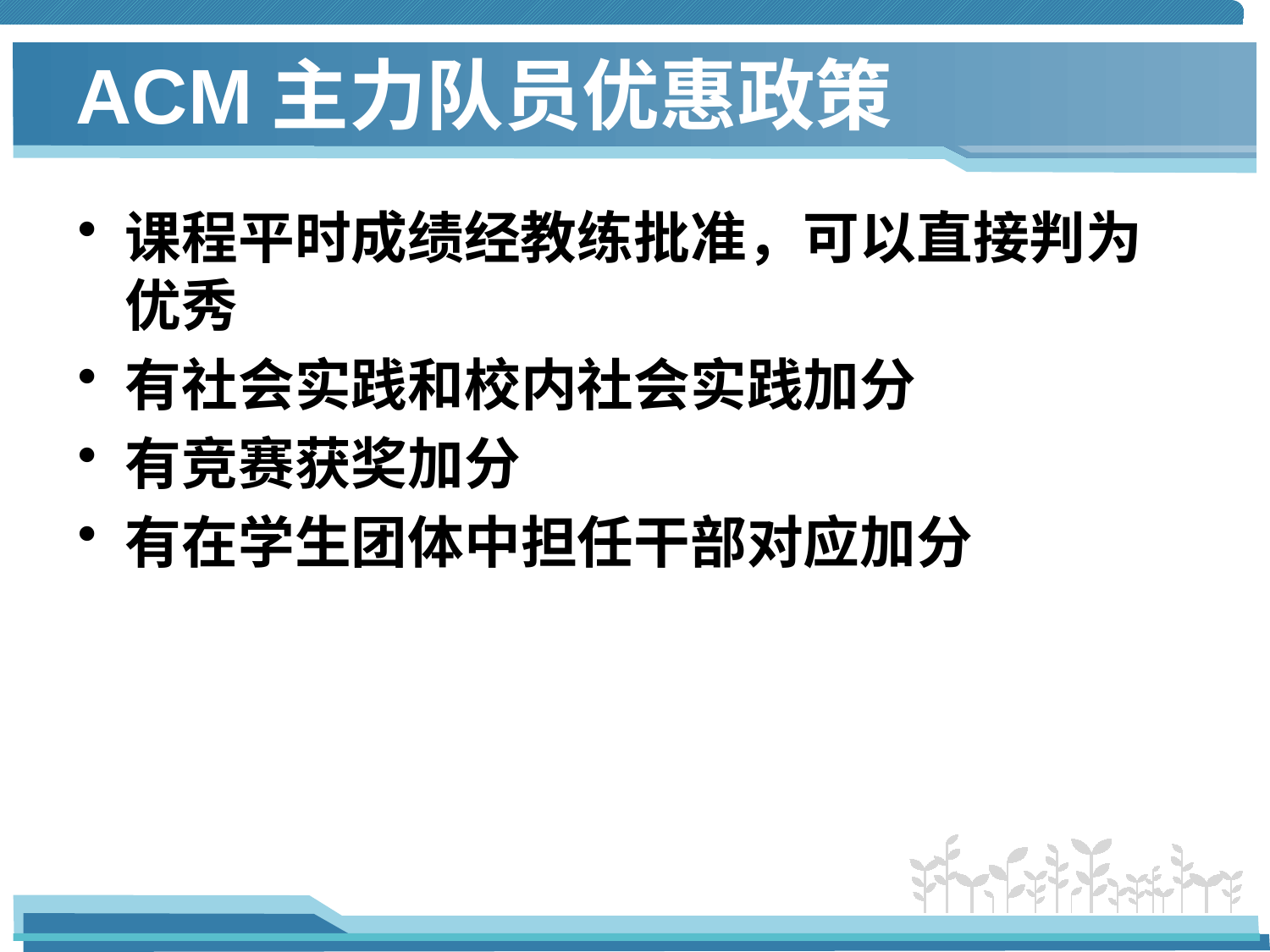

# ACM主力队员优惠政策
课程平时成绩经教练批准，可以直接判为优秀
有社会实践和校内社会实践加分
有竞赛获奖加分
有在学生团体中担任干部对应加分